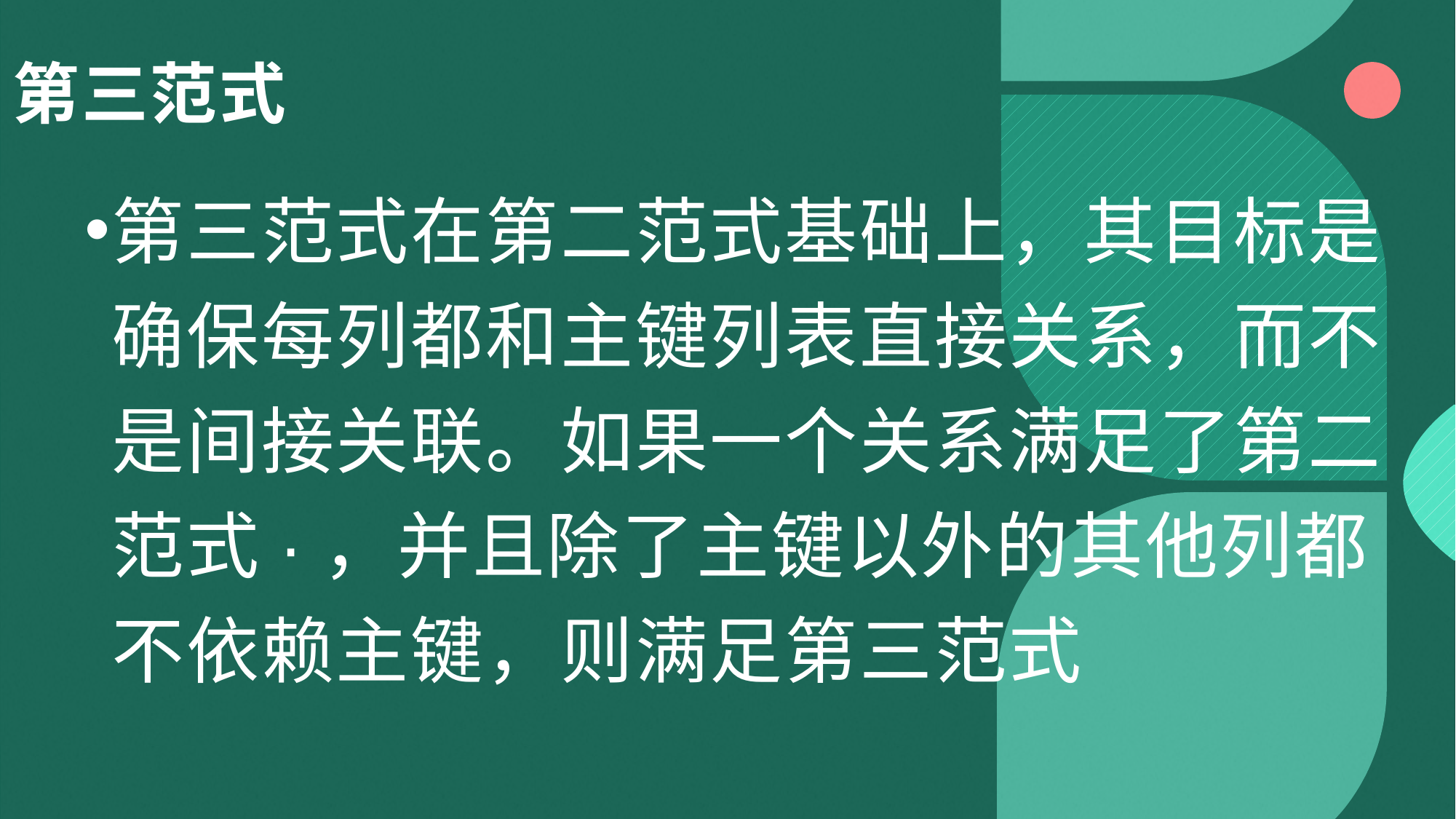

# 第三范式
第三范式在第二范式基础上，其目标是确保每列都和主键列表直接关系，而不是间接关联。如果一个关系满足了第二范式·，并且除了主键以外的其他列都不依赖主键，则满足第三范式